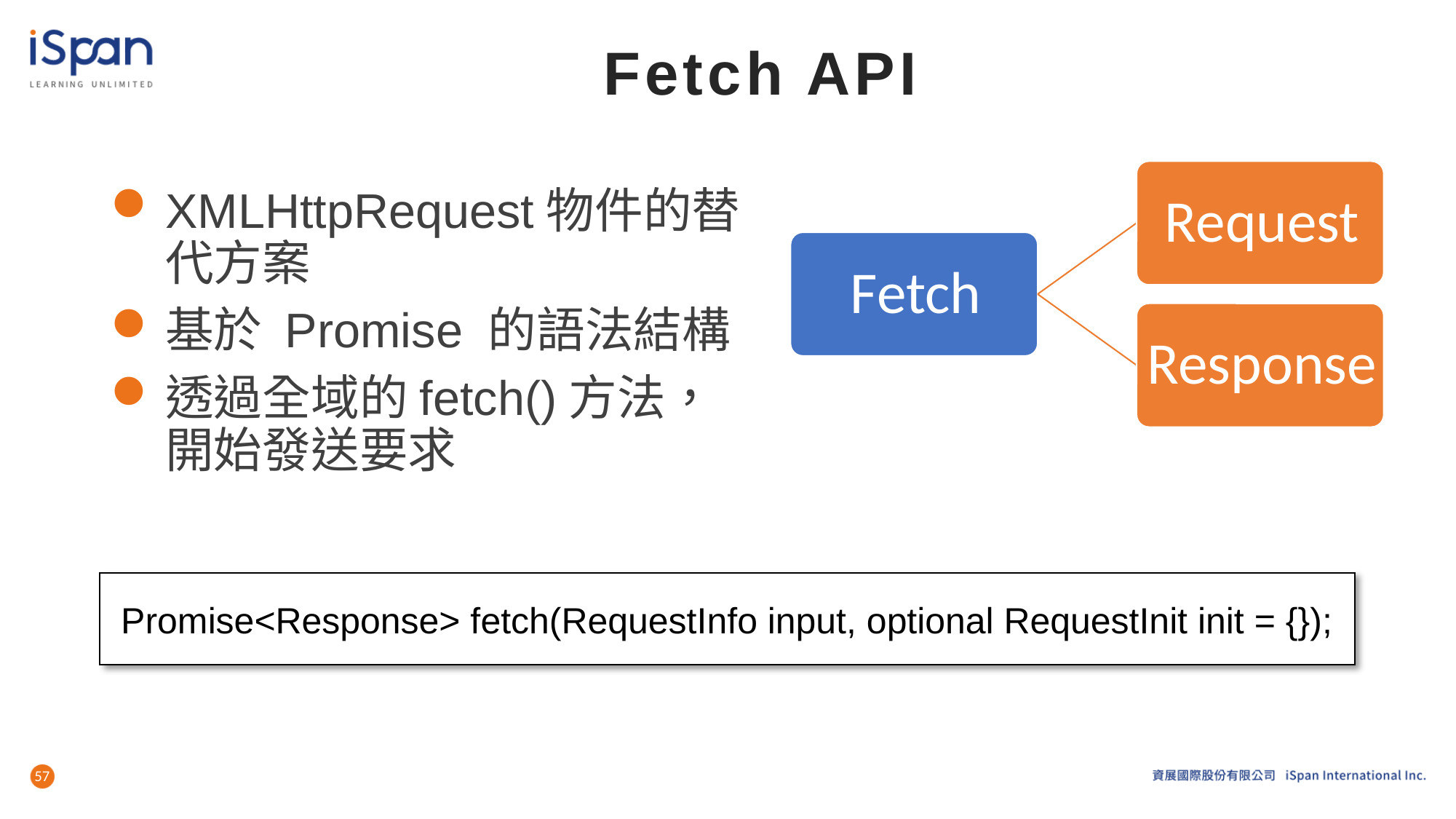

# Fetch API
Fetch

Request

Response
XMLHttpRequest物件的替代方案
基於 Promise 的語法結構
透過全域的fetch()方法，開始發送要求

 Promise<Response> fetch(RequestInfo input, optional RequestInit init = {});
57